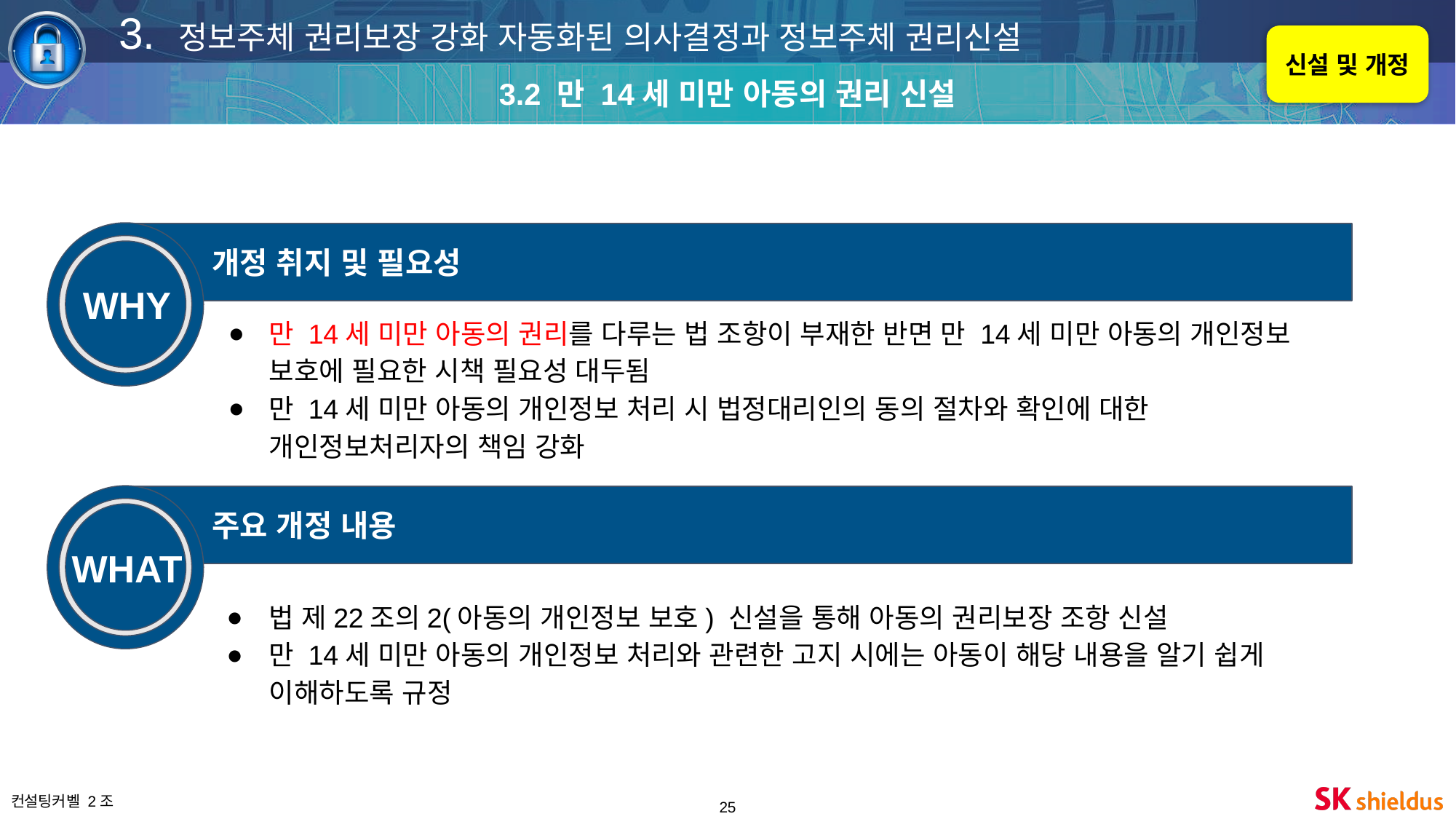

3. 정보주체 권리보장 강화 자동화된 의사결정과 정보주체 권리신설
신설 및 개정
3.2 만 14세 미만 아동의 권리 신설

개정 취지 및 필요성

WHY

만 14세 미만 아동의 권리를 다루는 법 조항이 부재한 반면 만 14세 미만 아동의 개인정보 보호에 필요한 시책 필요성 대두됨
만 14세 미만 아동의 개인정보 처리 시 법정대리인의 동의 절차와 확인에 대한 개인정보처리자의 책임 강화
주요 개정 내용

WHAT

법 제22조의2(아동의 개인정보 보호) 신설을 통해 아동의 권리보장 조항 신설
만 14세 미만 아동의 개인정보 처리와 관련한 고지 시에는 아동이 해당 내용을 알기 쉽게 이해하도록 규정

25